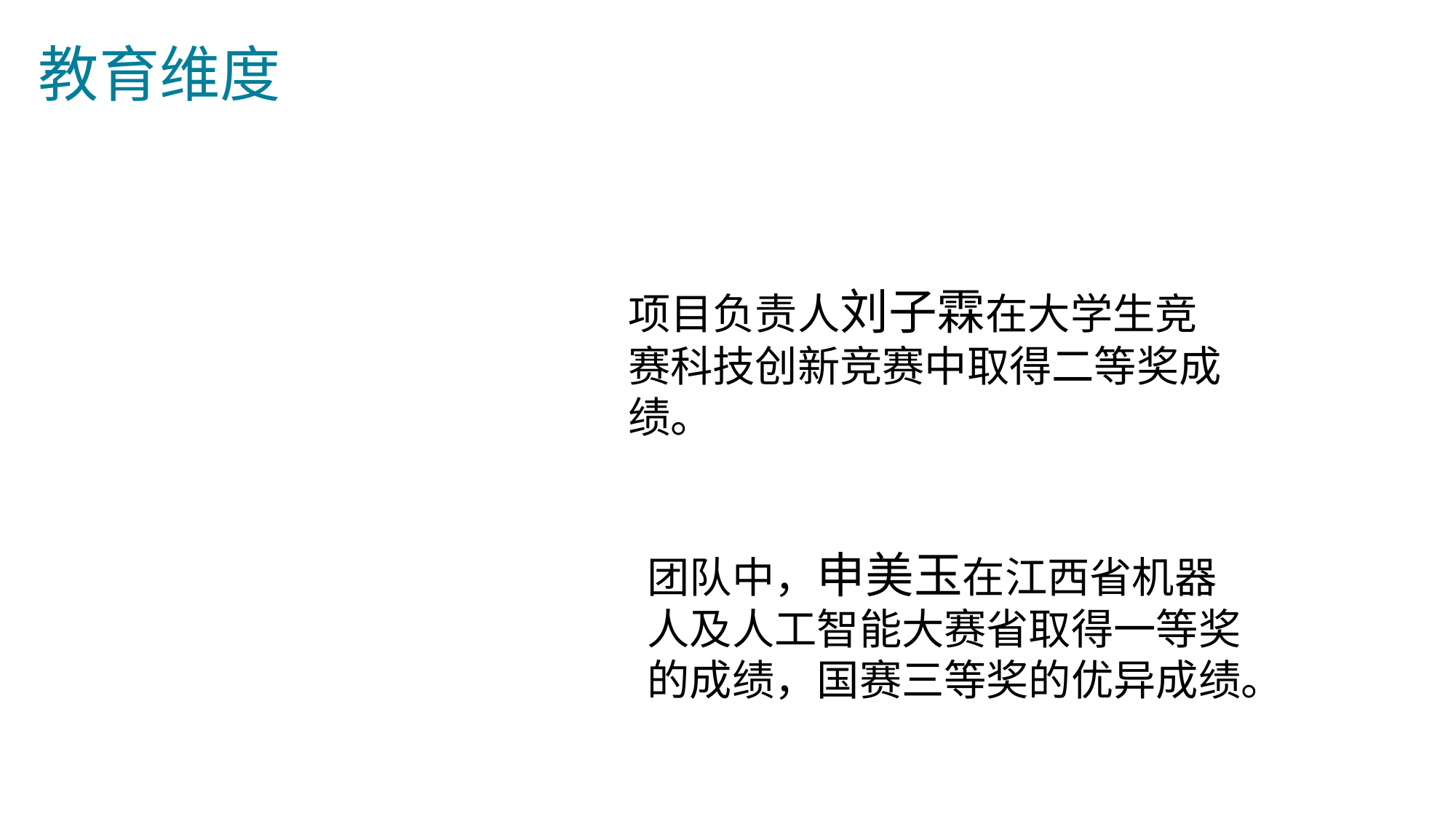

教育维度

项目负责人刘子霖在大学生竞赛科技创新竞赛中取得二等奖成绩。
02
Please enter the relevant text content here. Operation method: select all the text in this paragraph with the mouse, and enter the text directly to replace it. The text format will not change.
团队中，申美玉在江西省机器人及人工智能大赛省取得一等奖的成绩，国赛三等奖的优异成绩。